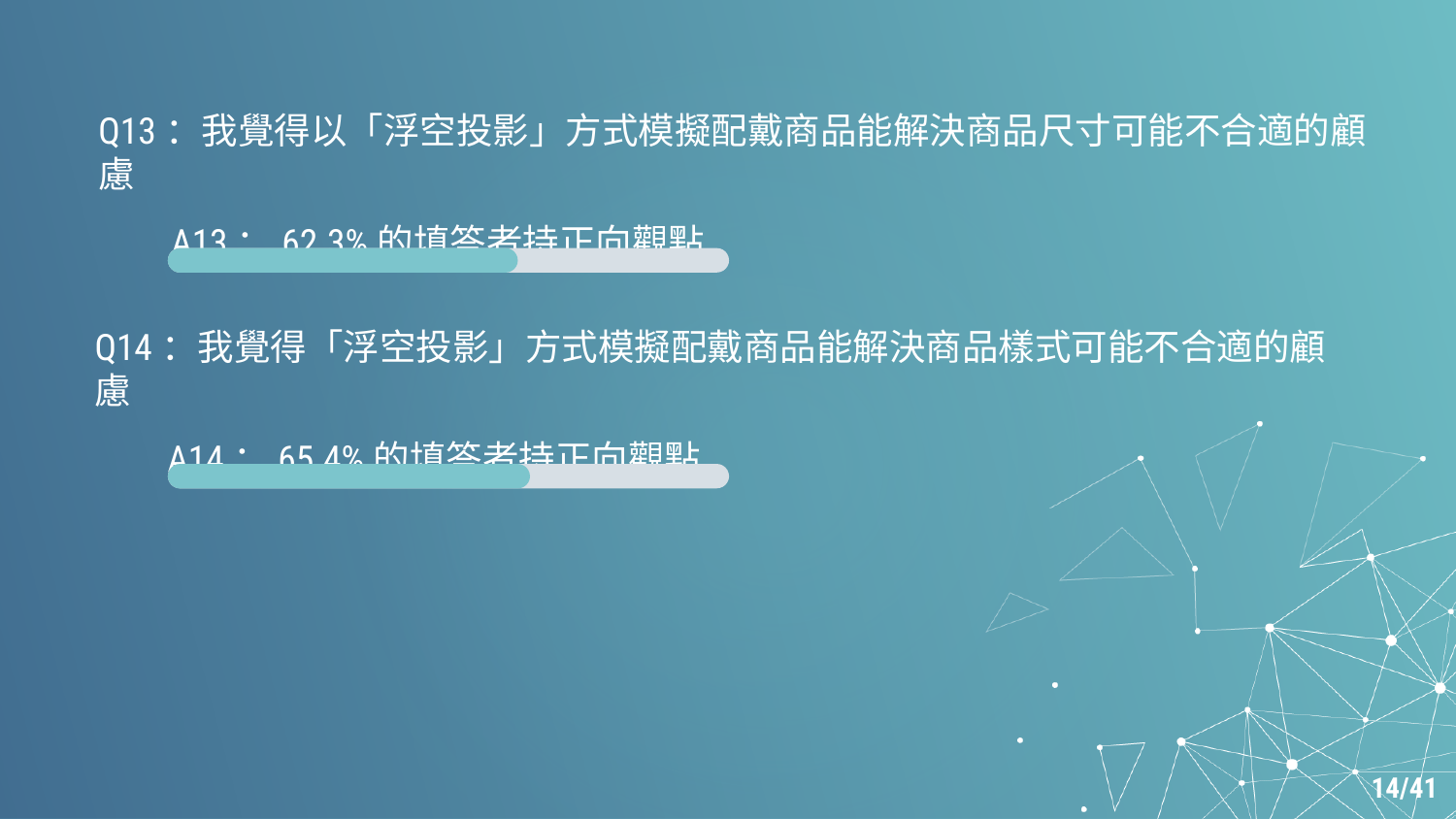

Q13：我覺得以「浮空投影」方式模擬配戴商品能解決商品尺寸可能不合適的顧慮
A13：62.3%的填答者持正向觀點

Q14：我覺得「浮空投影」方式模擬配戴商品能解決商品樣式可能不合適的顧慮
A14：65.4%的填答者持正向觀點

14/41